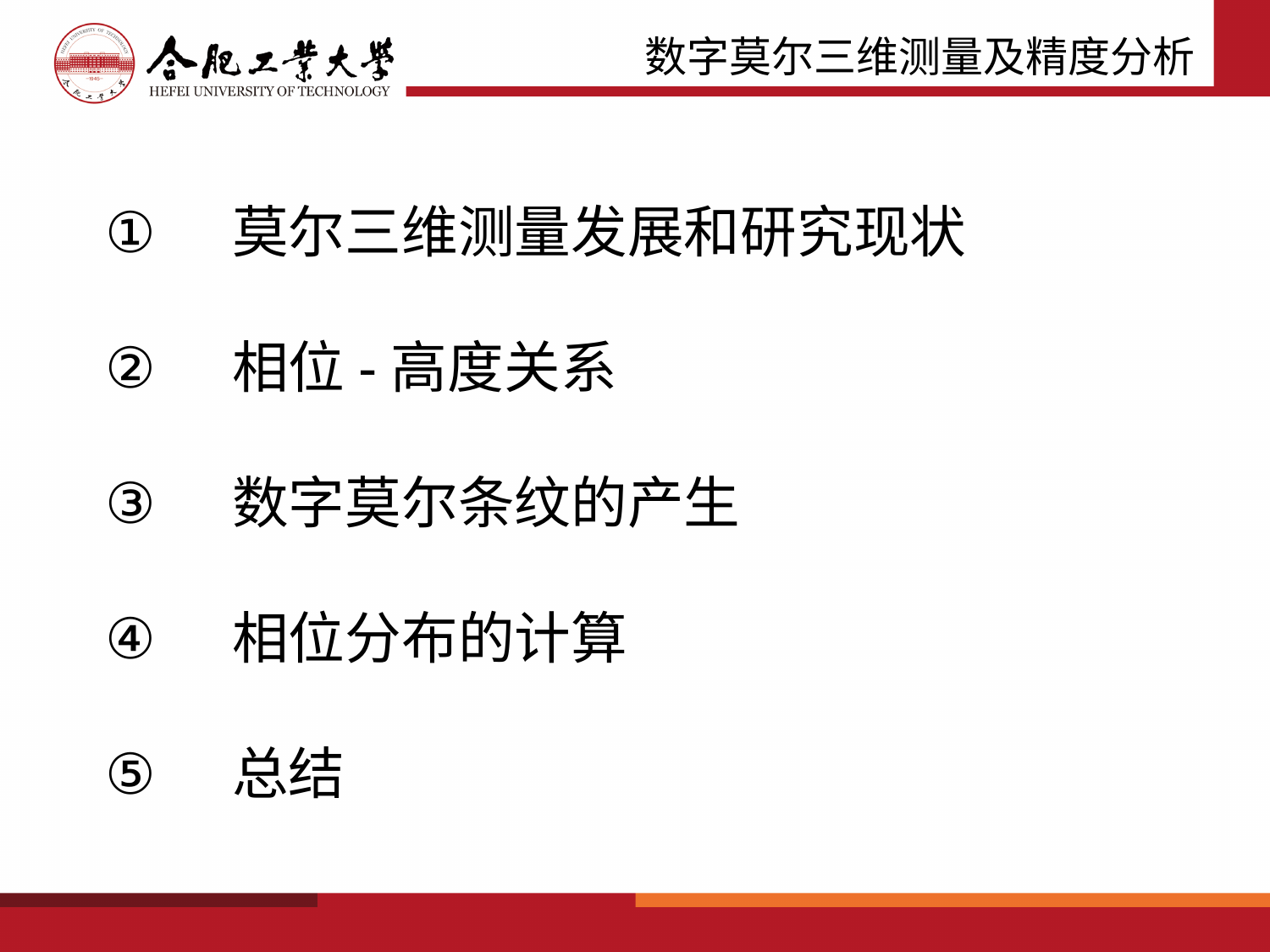

数字莫尔三维测量及精度分析
莫尔三维测量发展和研究现状
相位-高度关系
数字莫尔条纹的产生
相位分布的计算
总结